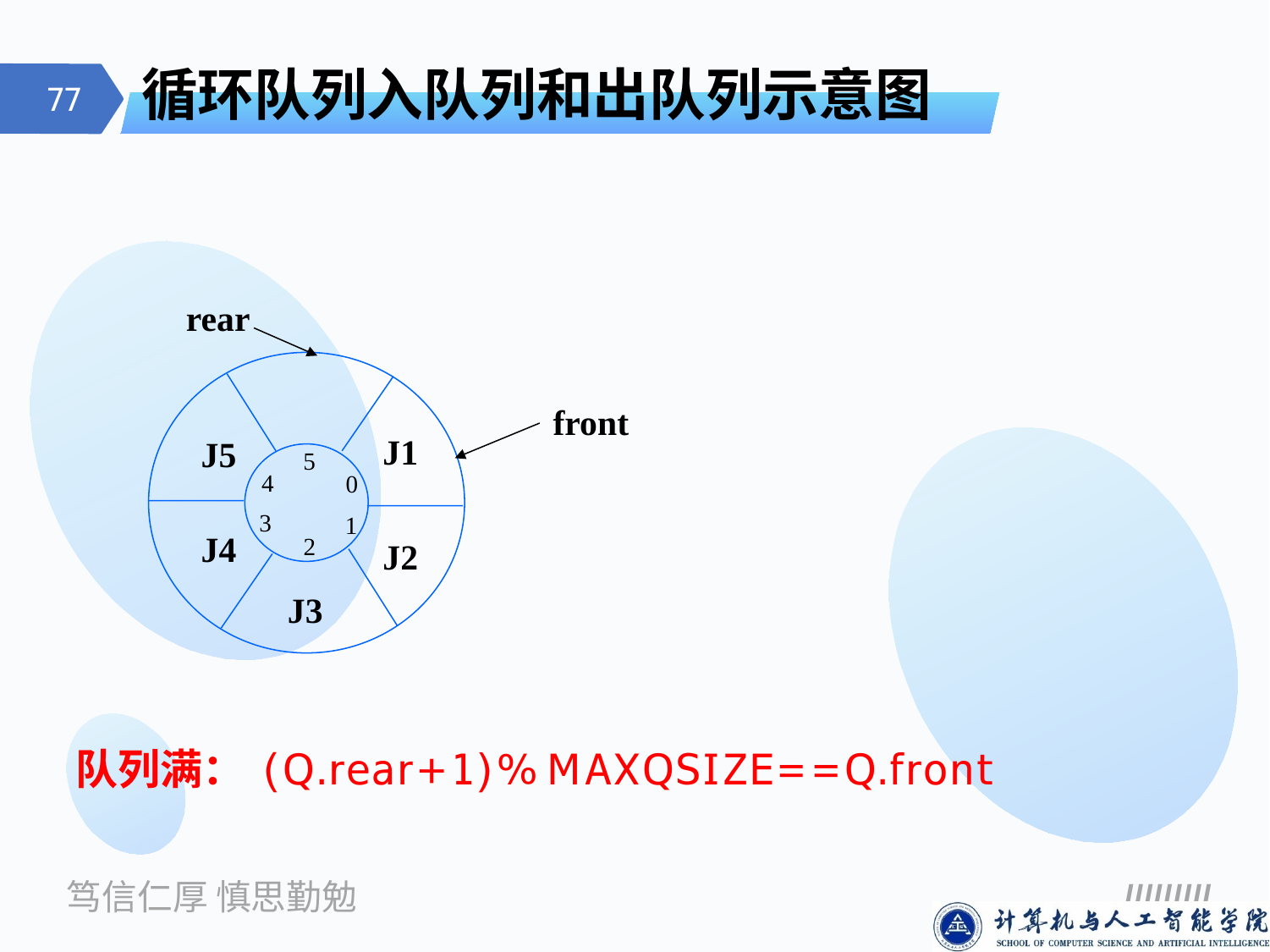

# 循环队列入队列和出队列示意图
rear

front
J5
J1

5
4
0
3

1

J4
2
J2

J3
队列满： (Q.rear+1)%MAXQSIZE==Q.front